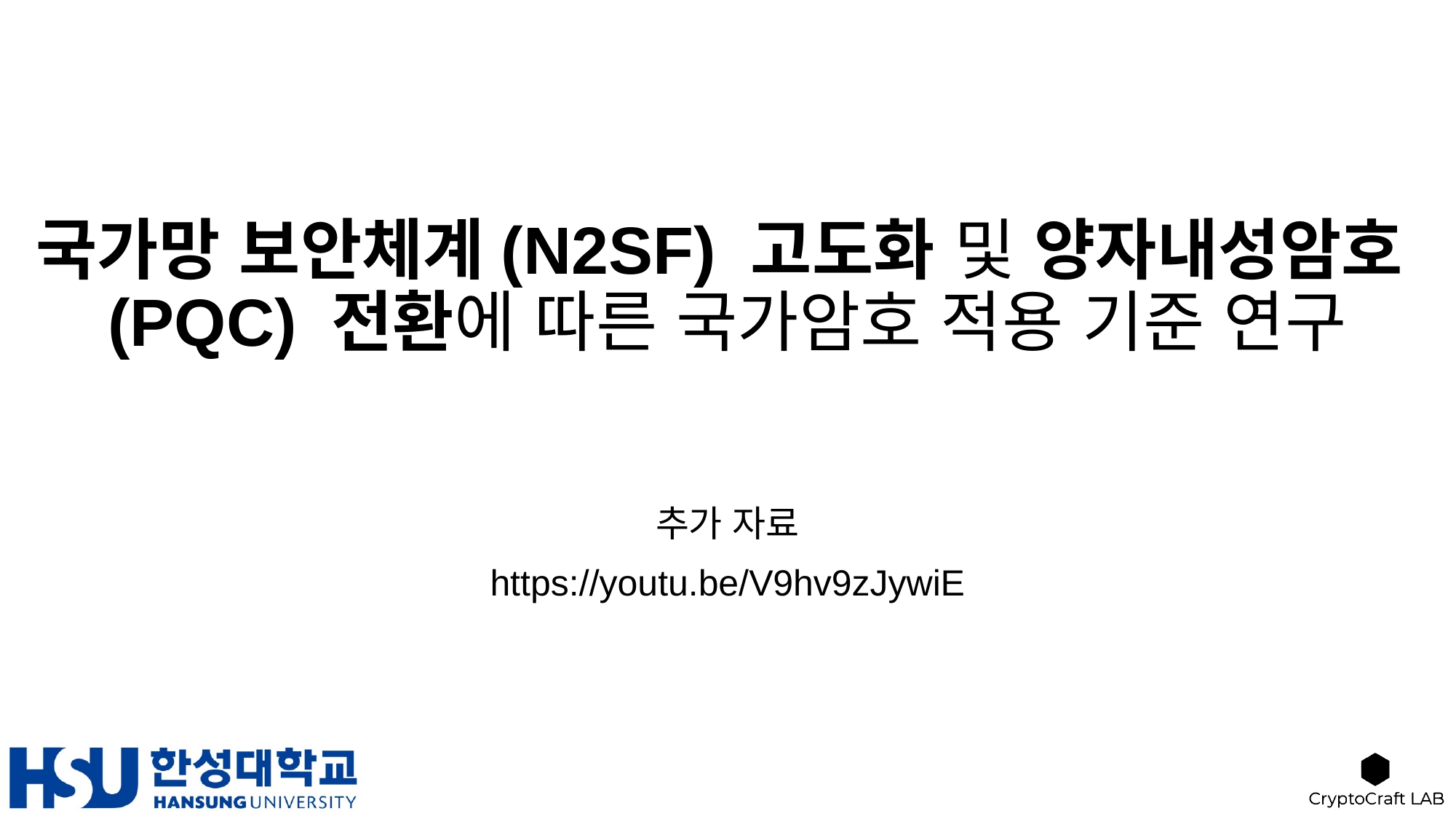

# 국가망 보안체계(N2SF) 고도화 및 양자내성암호(PQC) 전환에 따른 국가암호 적용 기준 연구
추가 자료
https://youtu.be/V9hv9zJywiE